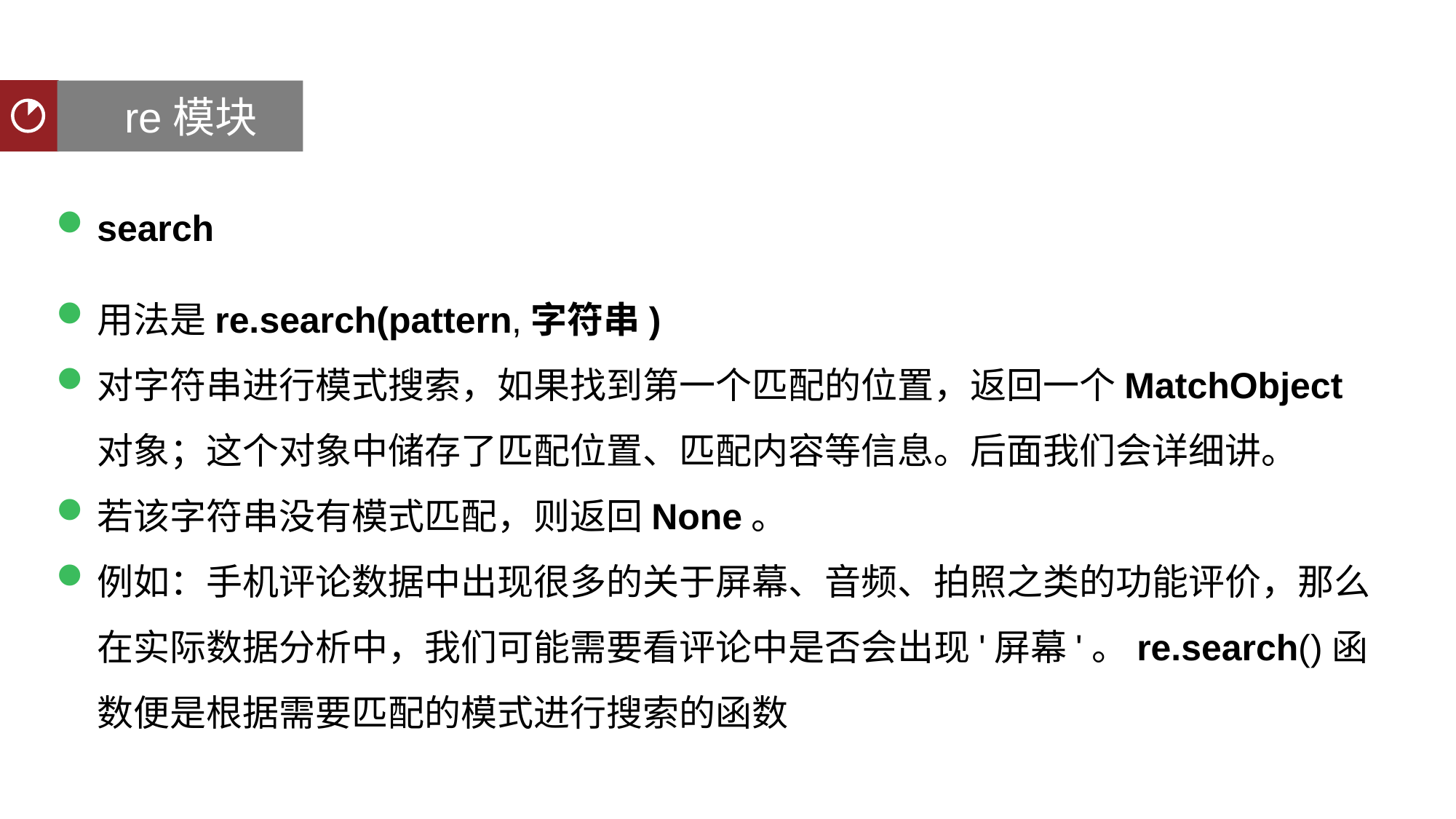

re模块

聚类分析
search
用法是re.search(pattern,字符串)
对字符串进行模式搜索，如果找到第一个匹配的位置，返回一个MatchObject对象；这个对象中储存了匹配位置、匹配内容等信息。后面我们会详细讲。
若该字符串没有模式匹配，则返回None。
例如：手机评论数据中出现很多的关于屏幕、音频、拍照之类的功能评价，那么在实际数据分析中，我们可能需要看评论中是否会出现'屏幕'。re.search()函数便是根据需要匹配的模式进行搜索的函数